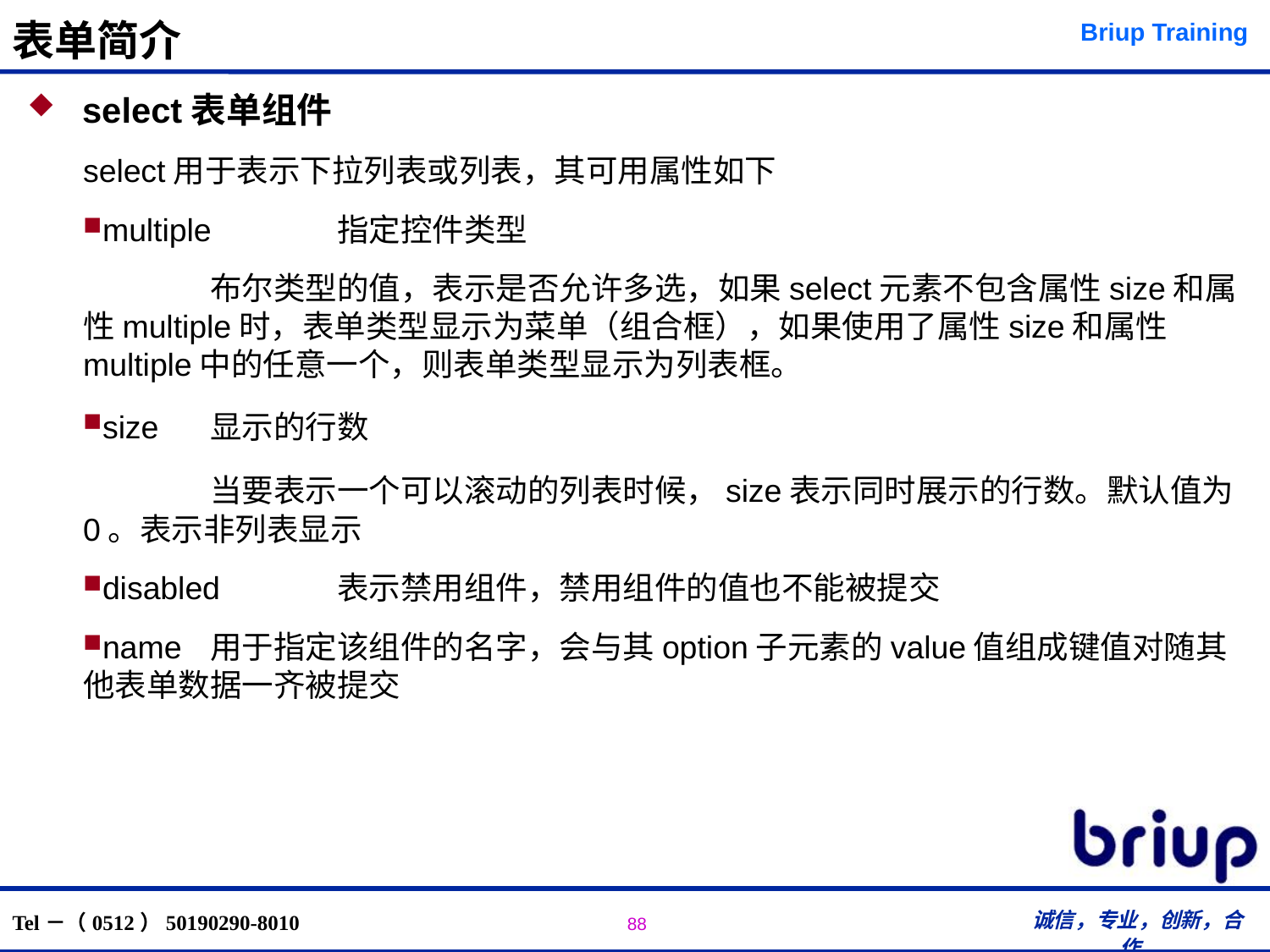

# 表单简介
 select表单组件
select用于表示下拉列表或列表，其可用属性如下
multiple 	指定控件类型
	布尔类型的值，表示是否允许多选，如果select元素不包含属性size和属性multiple时，表单类型显示为菜单（组合框），如果使用了属性size和属性multiple中的任意一个，则表单类型显示为列表框。
size 	显示的行数
	当要表示一个可以滚动的列表时候，size表示同时展示的行数。默认值为0。表示非列表显示
disabled	表示禁用组件，禁用组件的值也不能被提交
name 	用于指定该组件的名字，会与其option子元素的value值组成键值对随其他表单数据一齐被提交